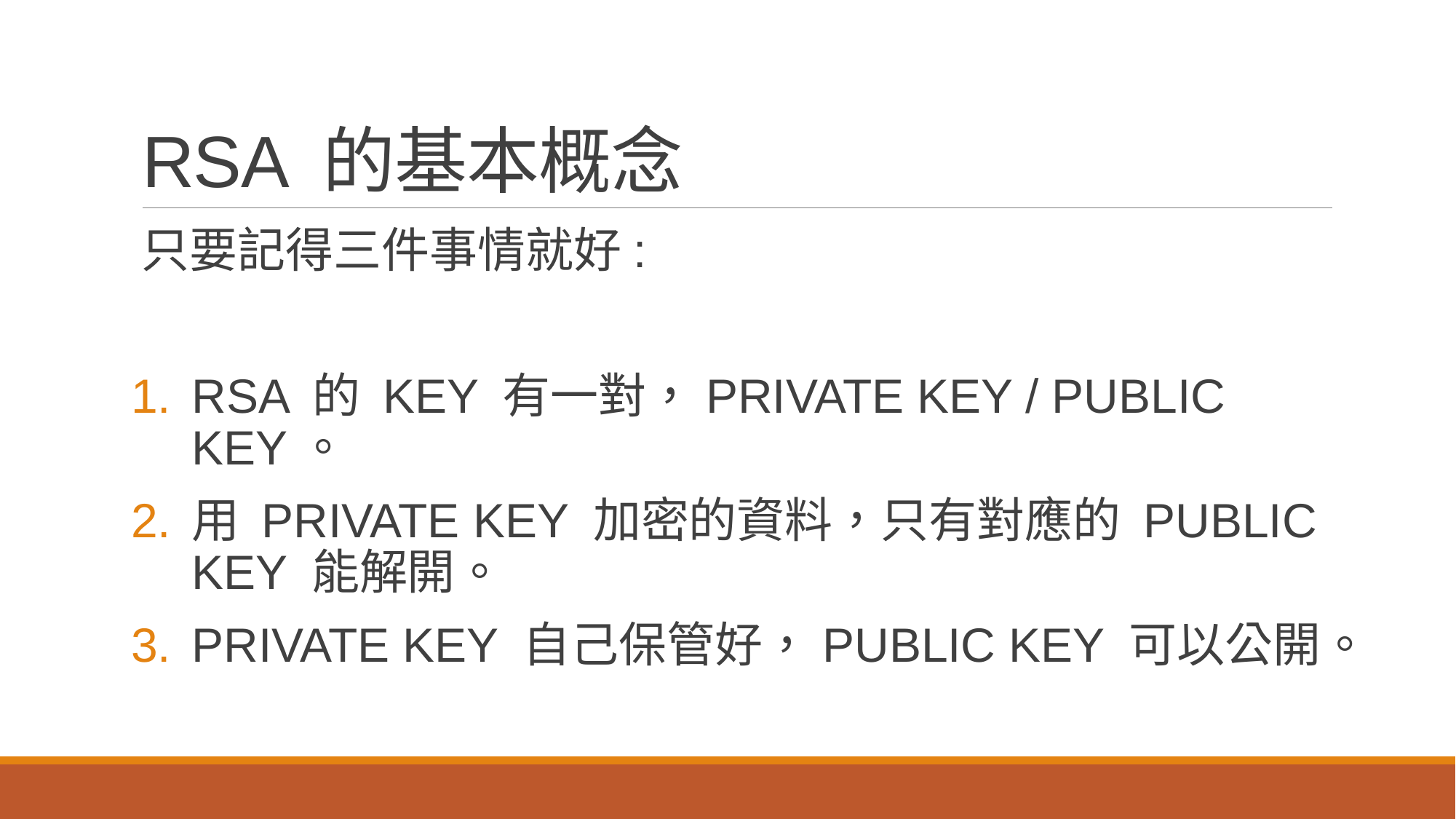

# RSA 的基本概念
只要記得三件事情就好:

RSA 的 KEY 有一對，PRIVATE KEY / PUBLIC KEY。
用 PRIVATE KEY 加密的資料，只有對應的 PUBLIC KEY 能解開。
PRIVATE KEY 自己保管好，PUBLIC KEY 可以公開。